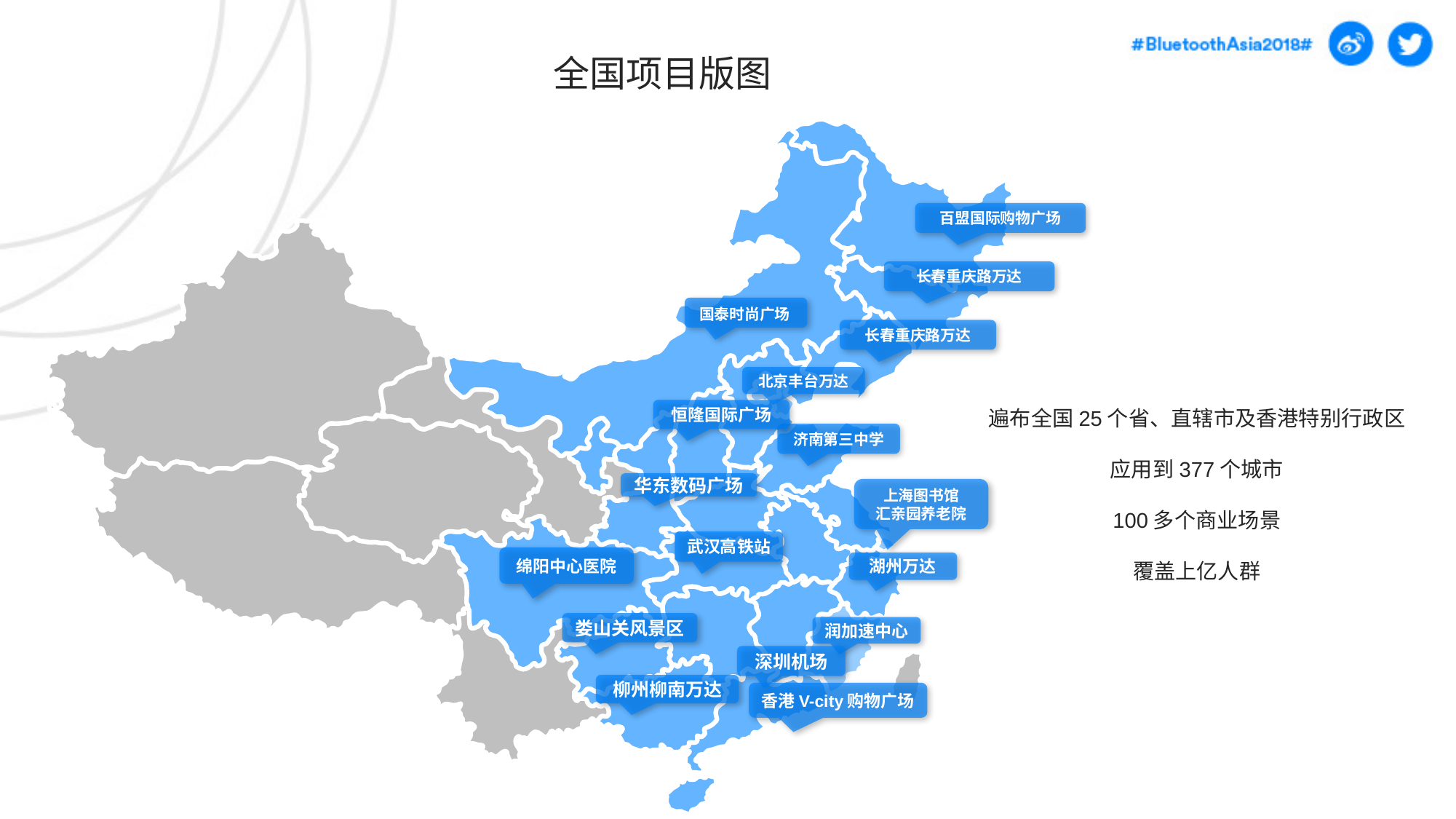

全国项目版图

百盟国际购物广场

长春重庆路万达

国泰时尚广场
长春重庆路万达

北京丰台万达

恒隆国际广场

济南第三中学

华东数码广场

上海图书馆
汇亲园养老院

武汉高铁站

绵阳中心医院
湖州万达

娄山关风景区

润加速中心

深圳机场

柳州柳南万达

香港V-city购物广场

遍布全国25个省、直辖市及香港特别行政区
应用到377个城市
100多个商业场景
覆盖上亿人群